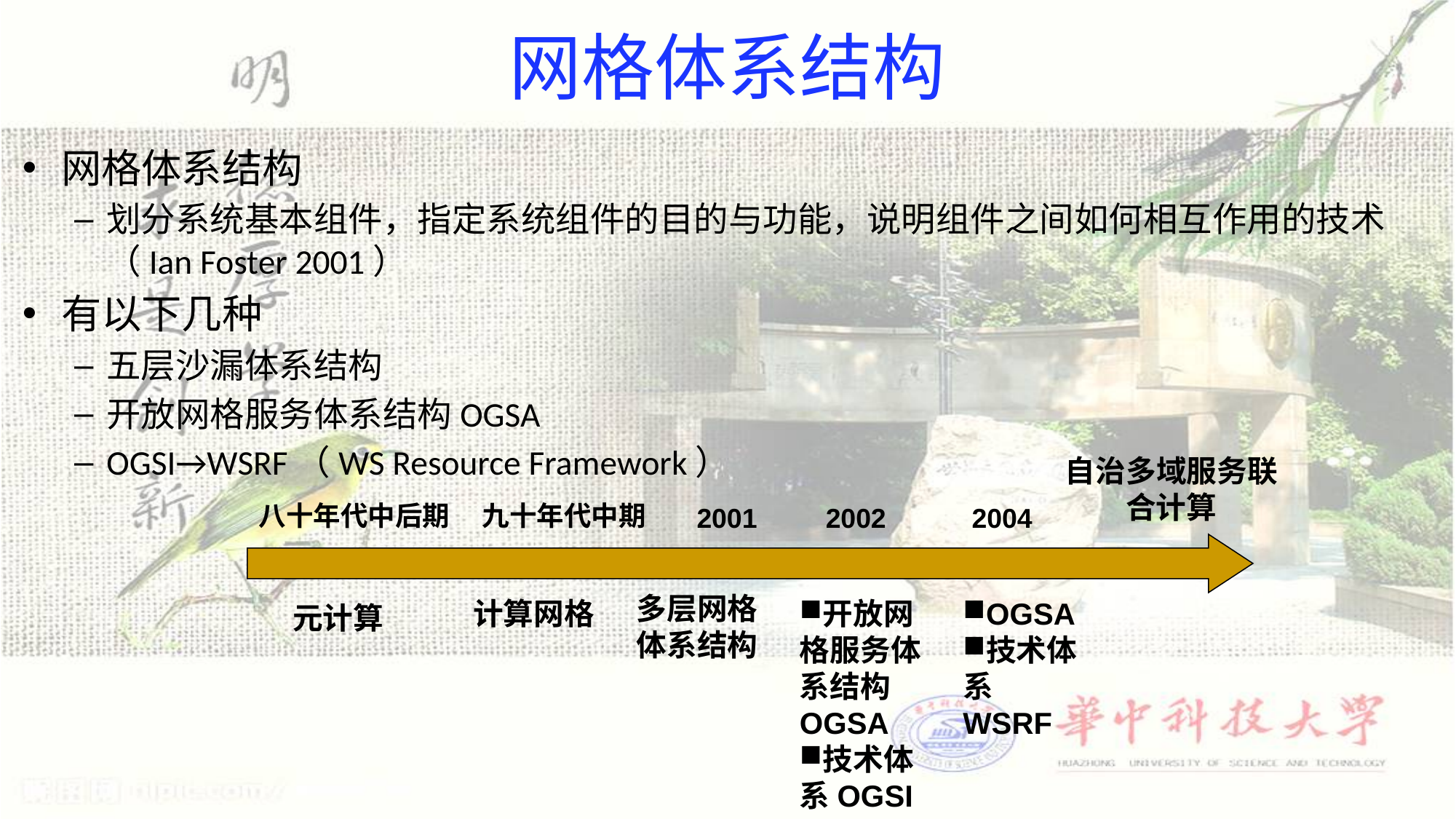

# 网格体系结构
网格体系结构
划分系统基本组件，指定系统组件的目的与功能，说明组件之间如何相互作用的技术（Ian Foster 2001）
有以下几种
五层沙漏体系结构
开放网格服务体系结构OGSA
OGSI→WSRF（WS Resource Framework）
自治多域服务联合计算
八十年代中后期
九十年代中期
2001
2002
2004

多层网格体系结构
计算网格
开放网格服务体系结构OGSA
技术体系OGSI
OGSA
技术体系WSRF
元计算